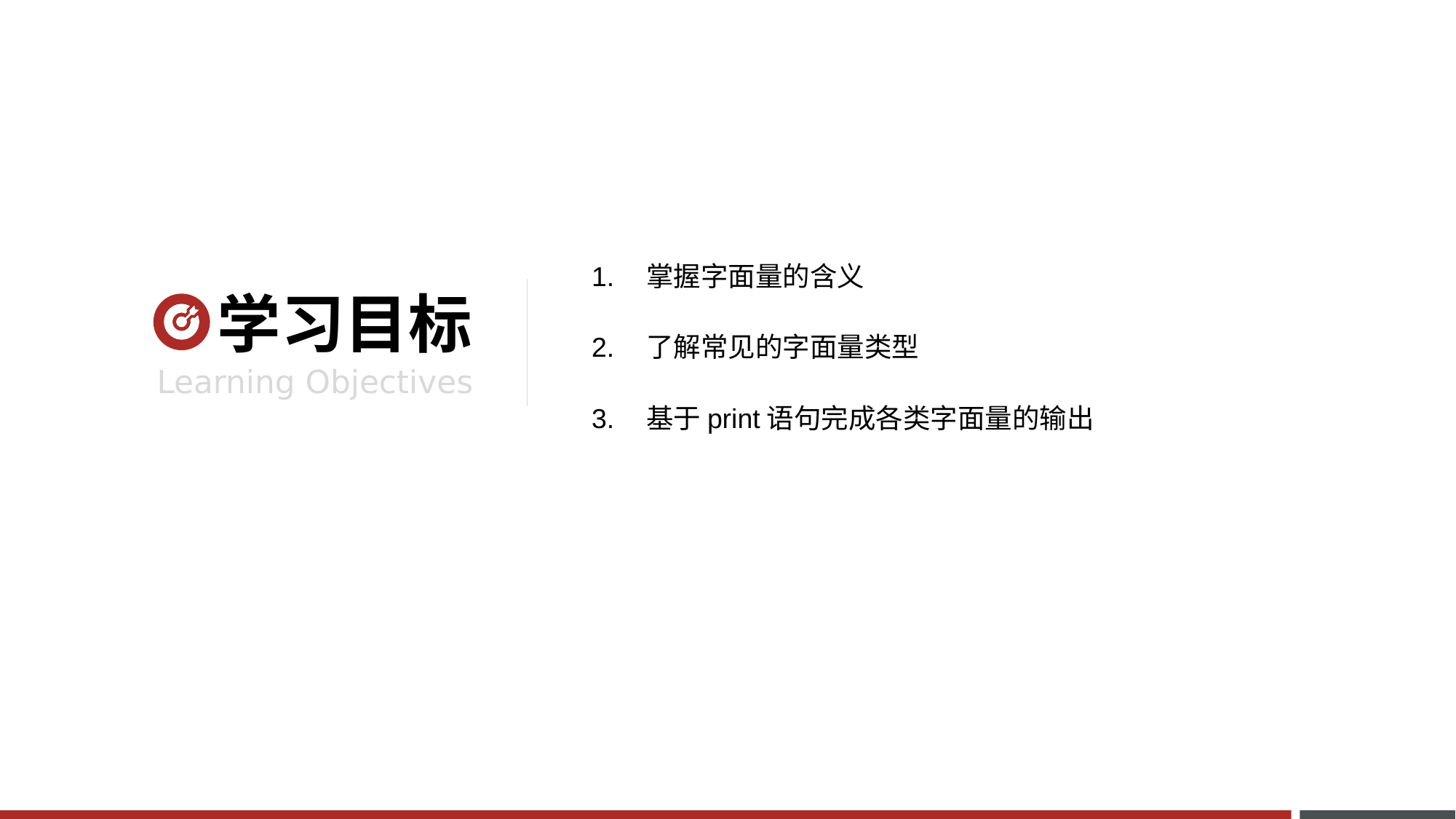

掌握字面量的含义
了解常见的字面量类型
基于print语句完成各类字面量的输出